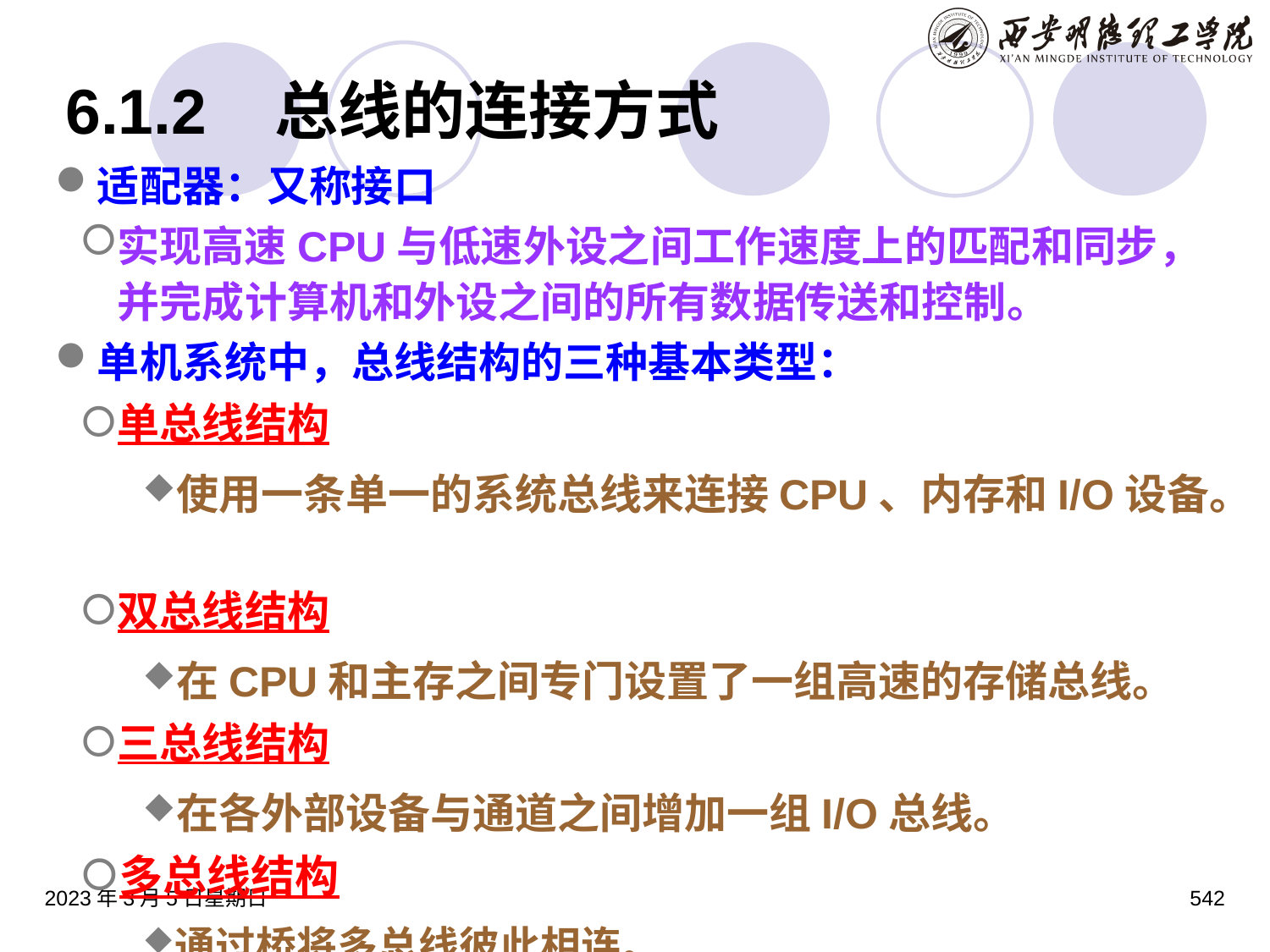

# 6.1.2   总线的连接方式
适配器：又称接口
实现高速CPU与低速外设之间工作速度上的匹配和同步，并完成计算机和外设之间的所有数据传送和控制。
单机系统中，总线结构的三种基本类型：
单总线结构
使用一条单一的系统总线来连接CPU、内存和I/O设备。
双总线结构
在CPU和主存之间专门设置了一组高速的存储总线。
三总线结构
在各外部设备与通道之间增加一组I/O总线。
多总线结构
通过桥将多总线彼此相连。
2023年3月5日星期日
542